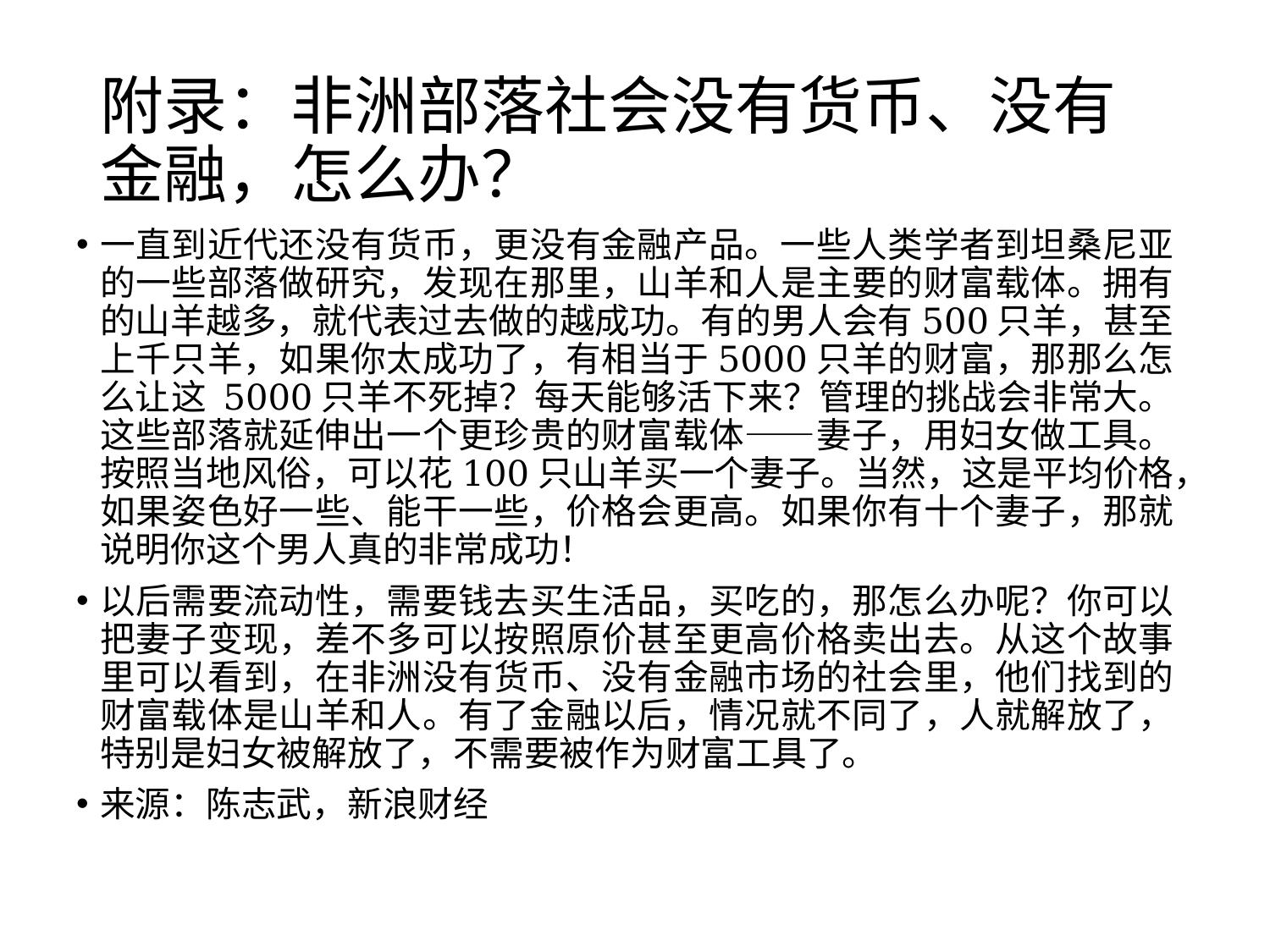

# 附录：非洲部落社会没有货币、没有 金融，怎么办？
一直到近代还没有货币，更没有金融产品。一些人类学者到坦桑尼亚的一些部落做研究，发现在那里，山羊和人是主要的财富载体。拥有的山羊越多，就代表过去做的越成功。有的男人会有500只羊，甚至上千只羊，如果你太成功了，有相当于5000只羊的财富，那那么怎么让这 5000只羊不死掉？每天能够活下来？管理的挑战会非常大。这些部落就延伸出一个更珍贵的财富载体——妻子，用妇女做工具。按照当地风俗，可以花100只山羊买一个妻子。当然，这是平均价格，如果姿色好一些、能干一些，价格会更高。如果你有十个妻子，那就说明你这个男人真的非常成功！
以后需要流动性，需要钱去买生活品，买吃的，那怎么办呢？你可以把妻子变现，差不多可以按照原价甚至更高价格卖出去。从这个故事里可以看到，在非洲没有货币、没有金融市场的社会里，他们找到的财富载体是山羊和人。有了金融以后，情况就不同了，人就解放了，特别是妇女被解放了，不需要被作为财富工具了。
来源：陈志武，新浪财经